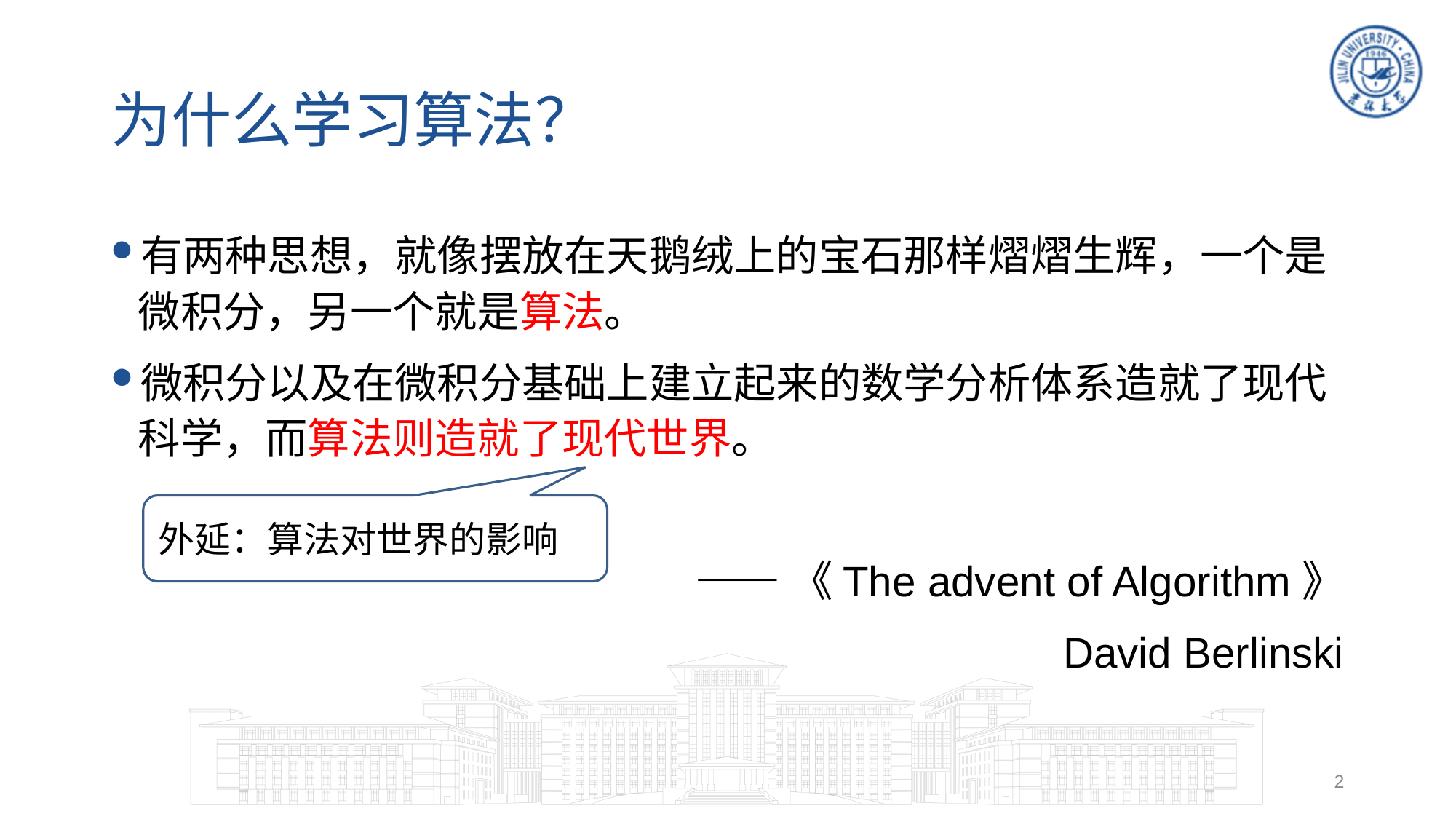

# 为什么学习算法？
有两种思想，就像摆放在天鹅绒上的宝石那样熠熠生辉，一个是微积分，另一个就是算法。
微积分以及在微积分基础上建立起来的数学分析体系造就了现代科学，而算法则造就了现代世界。

——《The advent of Algorithm》
David Berlinski

外延：算法对世界的影响
2